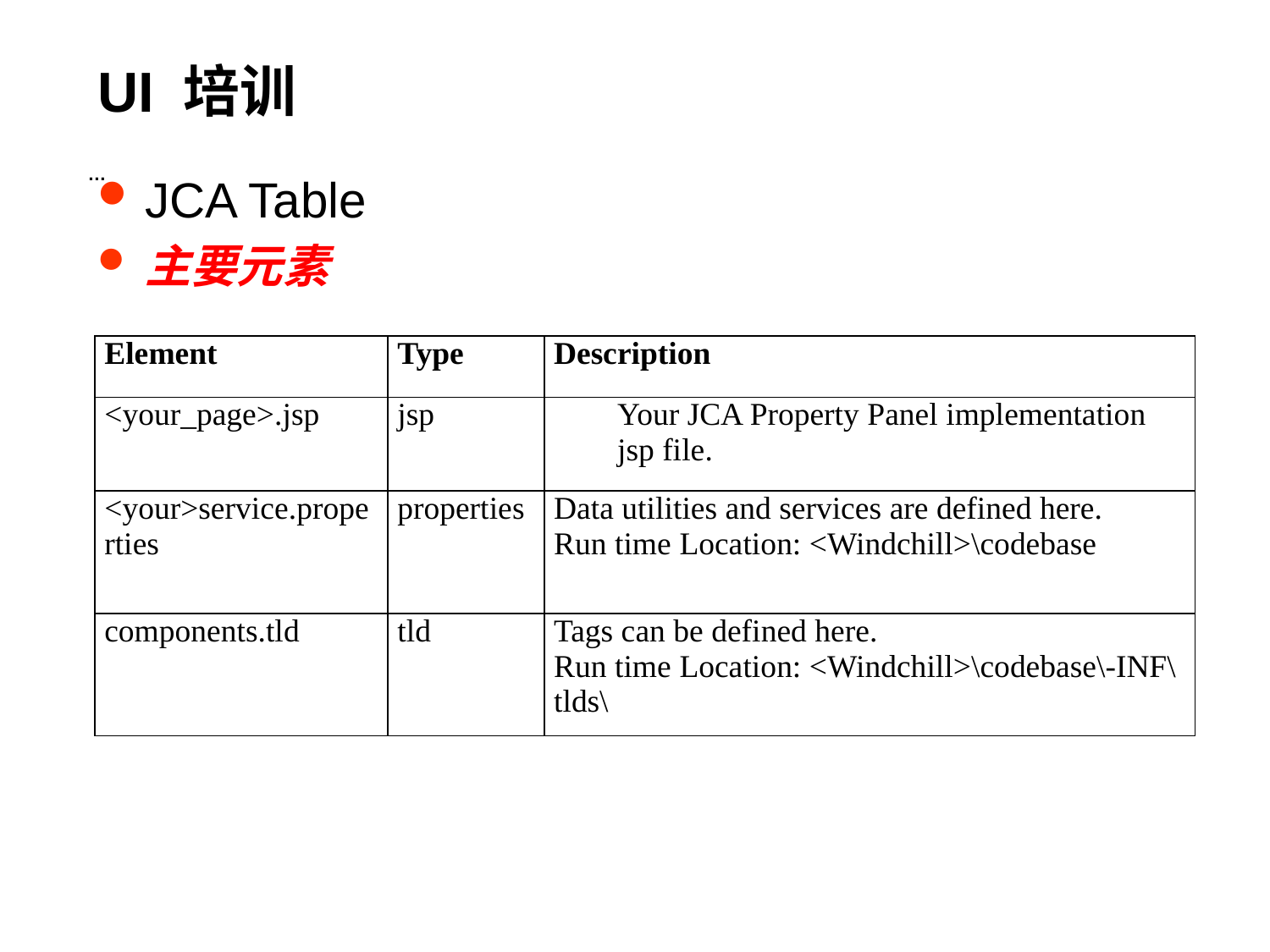

# UI 培训
…

JCA Table
主要元素

| Element | Type | Description |
| --- | --- | --- |
| <your\_page>.jsp | jsp | Your JCA Property Panel implementation jsp file. |
| <your>service.properties | properties | Data utilities and services are defined here. Run time Location: <Windchill>\codebase |
| components.tld | tld | Tags can be defined here. Run time Location: <Windchill>\codebase\-INF\tlds\ |